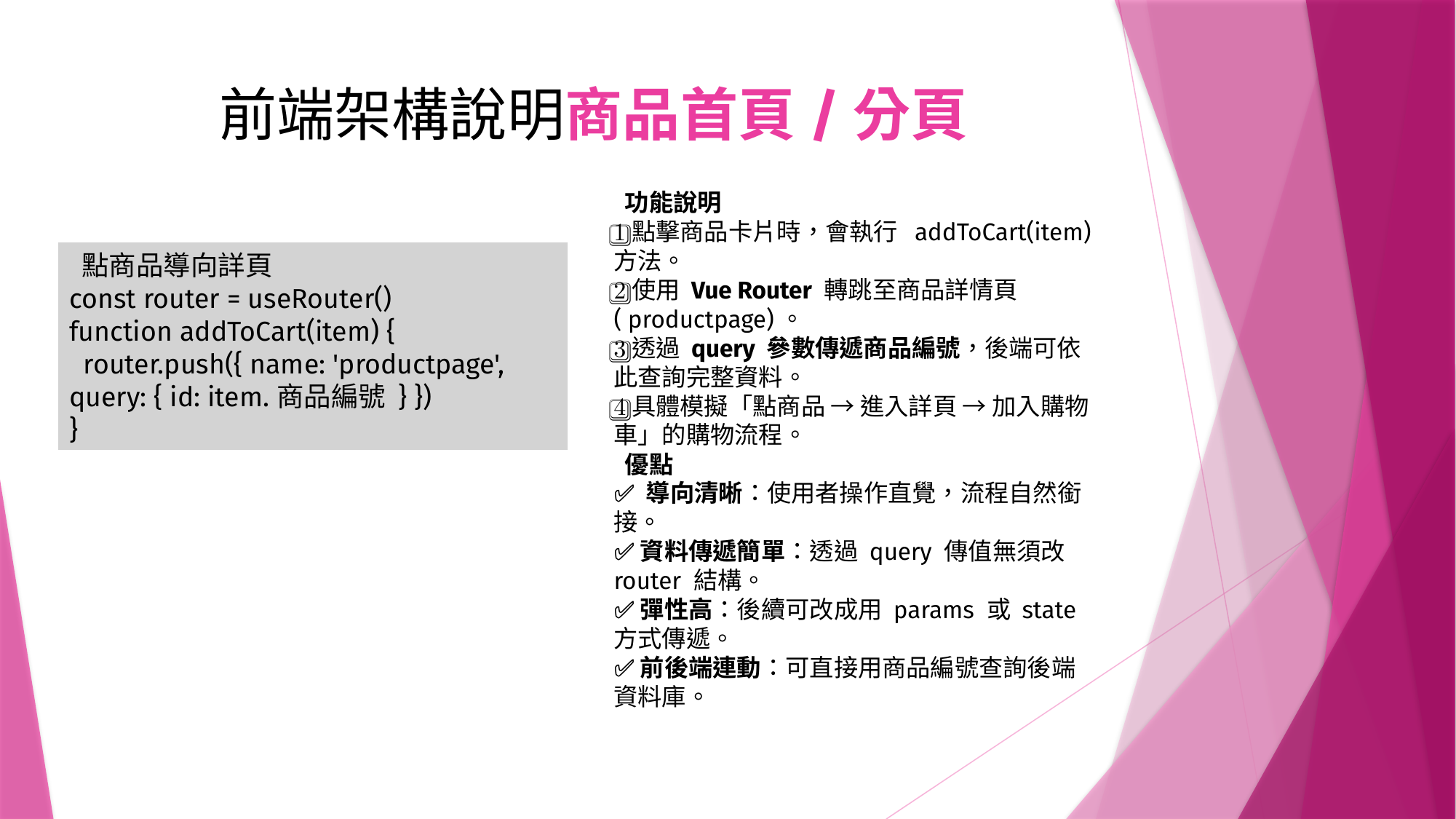

# 前端架構說明商品首頁/分頁
 功能說明
1️⃣點擊商品卡片時，會執行  addToCart(item) 方法。
2️⃣使用 Vue Router 轉跳至商品詳情頁  ( productpage)。
3️⃣透過 query 參數傳遞商品編號，後端可依此查詢完整資料。
4️⃣具體模擬「點商品 → 進入詳頁 → 加入購物車」的購物流程。
 優點
✅ 導向清晰：使用者操作直覺，流程自然銜接。
✅ 資料傳遞簡單：透過 query 傳值無須改 router 結構。
✅ 彈性高：後續可改成用 params 或 state 方式傳遞。
✅ 前後端連動：可直接用商品編號查詢後端資料庫。
 點商品導向詳頁
const router = useRouter()
function addToCart(item) {
  router.push({ name: 'productpage', query: { id: item.商品編號 } })
}